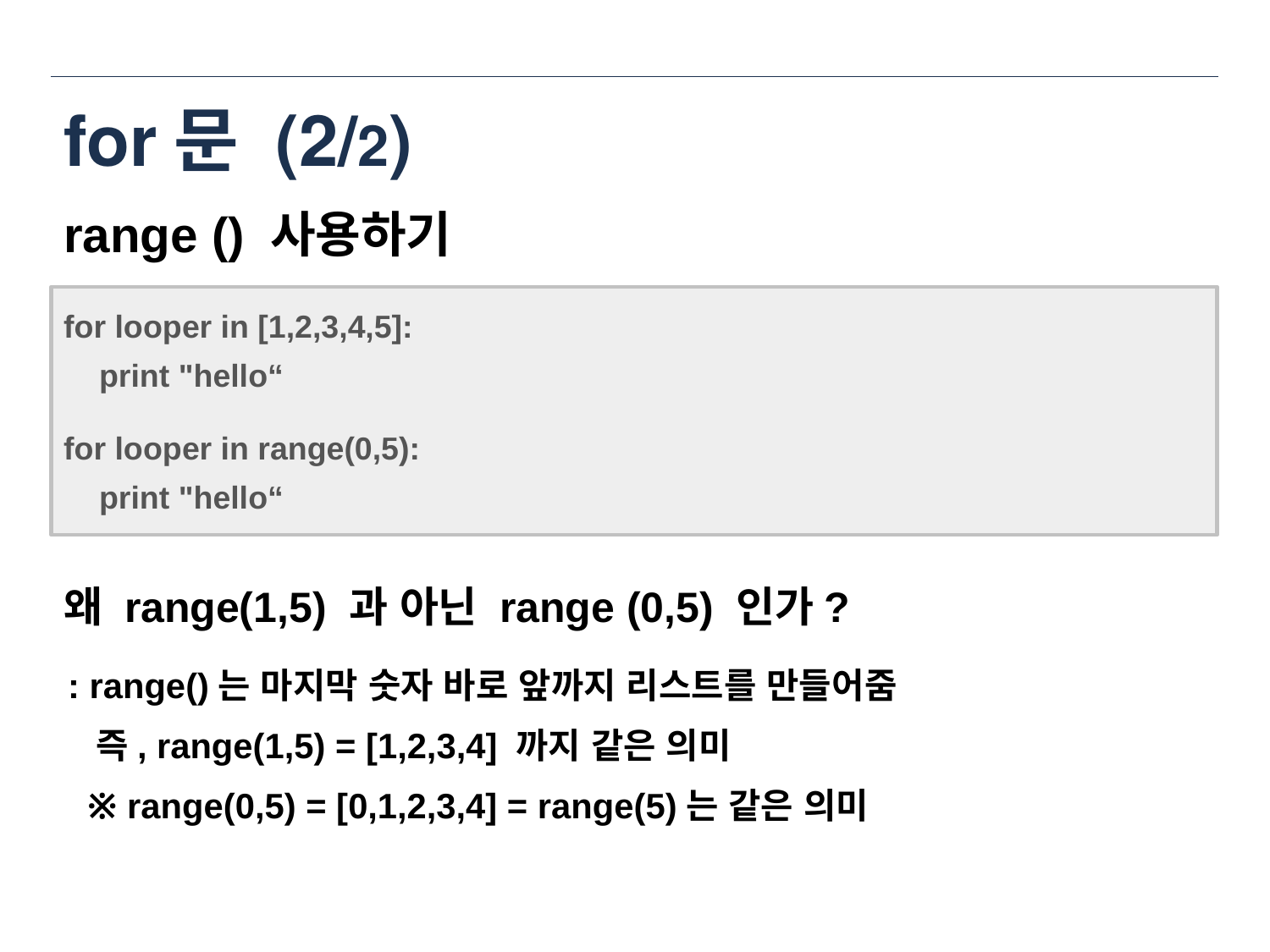

# for문 (2/2)
range () 사용하기
for looper in [1,2,3,4,5]:
    print "hello“
for looper in range(0,5):
    print "hello“
왜 range(1,5) 과 아닌 range (0,5) 인가?
: range()는 마지막 숫자 바로 앞까지 리스트를 만들어줌
  즉, range(1,5) = [1,2,3,4] 까지 같은 의미
  ※ range(0,5) = [0,1,2,3,4] = range(5)는 같은 의미